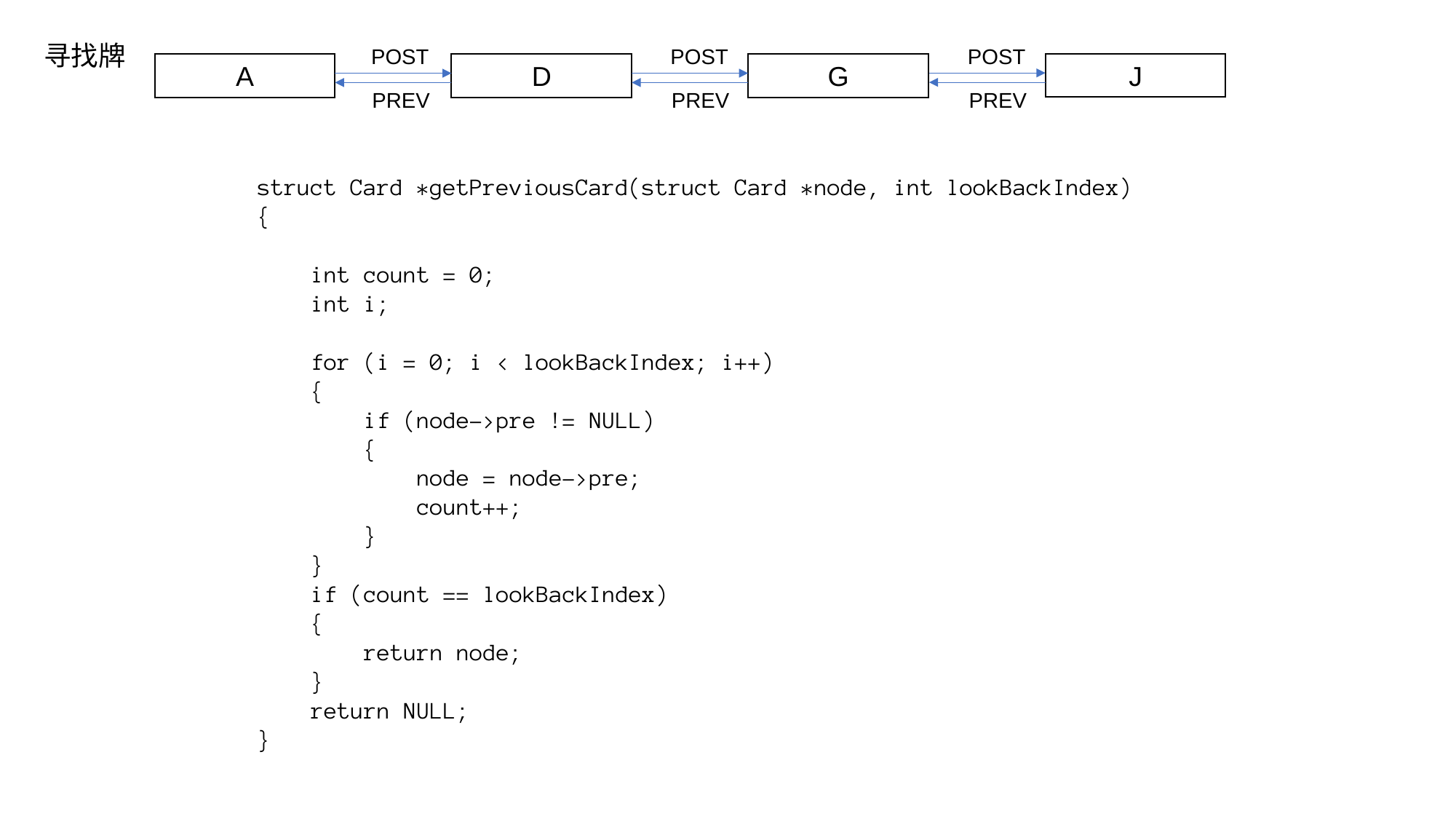

寻找牌
POST
POST
POST
J
A
D
G
PREV
PREV
PREV
struct Card *getPreviousCard(struct Card *node, int lookBackIndex)
{
    int count = 0;
    int i;
    for (i = 0; i < lookBackIndex; i++)
    {
        if (node->pre != NULL)
        {
            node = node->pre;
            count++;
        }
    }
    if (count == lookBackIndex)
    {
        return node;
    }
    return NULL;
}